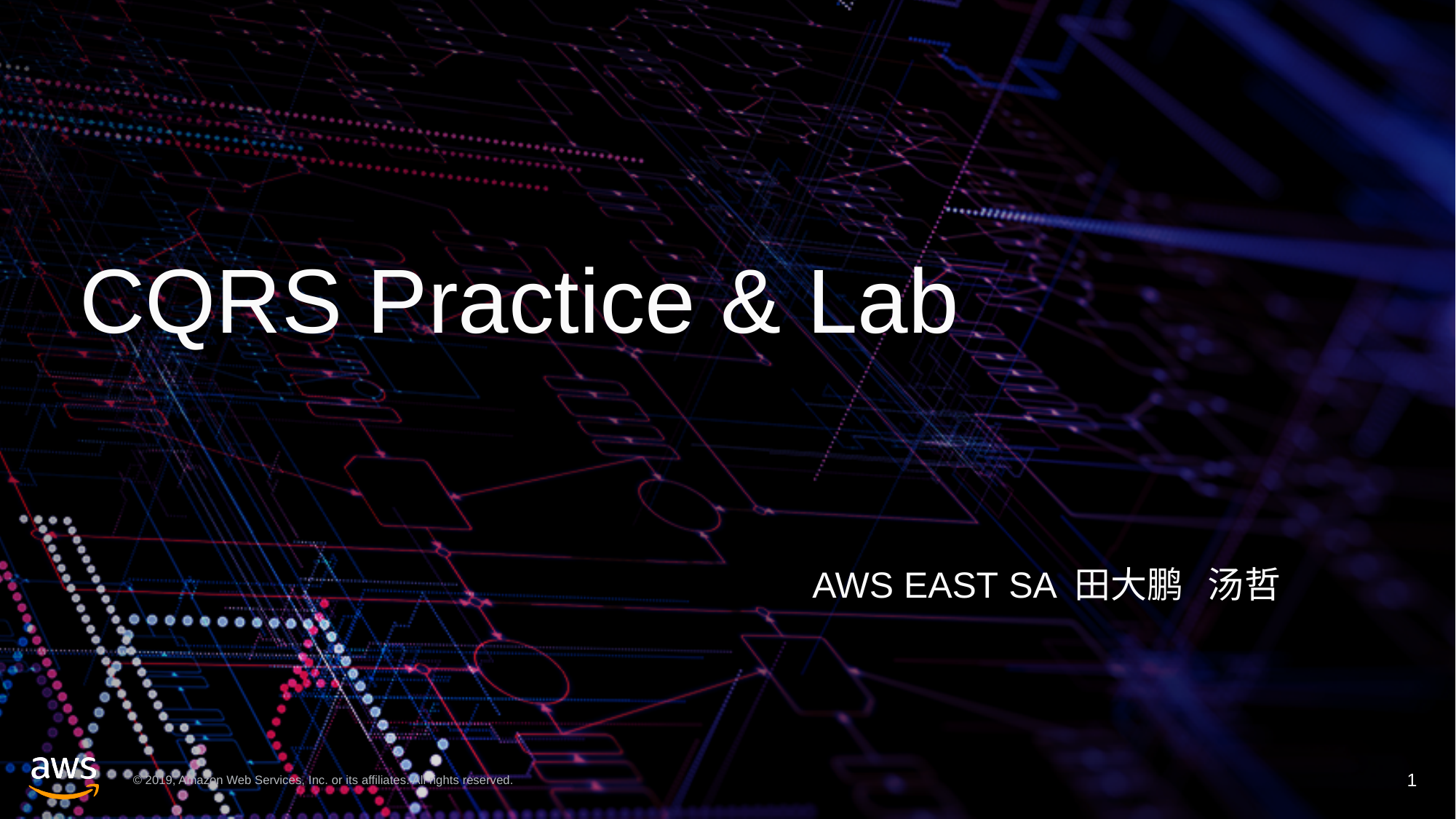

# CQRS Practice & Lab
AWS EAST SA 田大鹏   汤哲
1